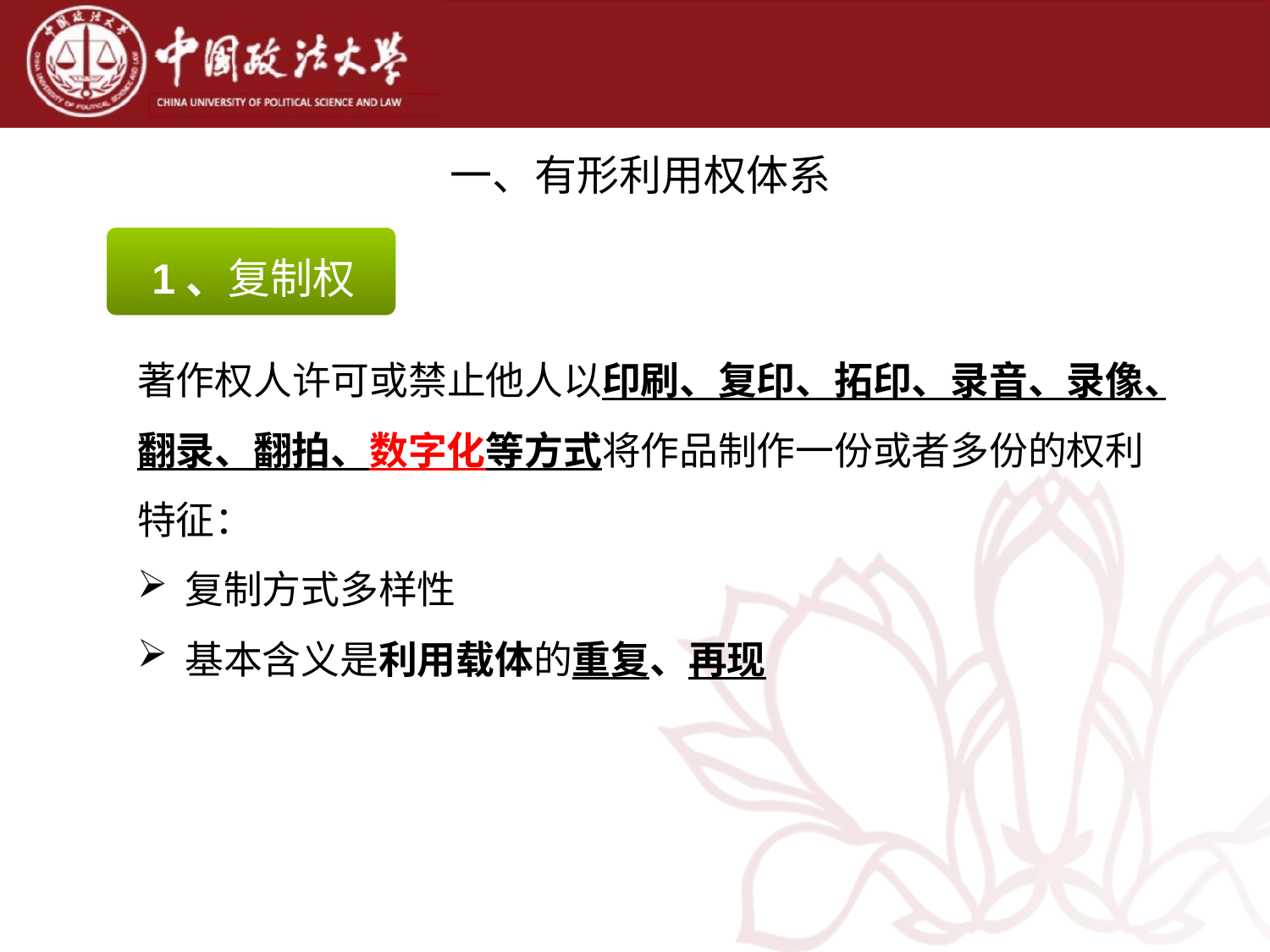

# 一、有形利用权体系
  1、复制权
著作权人许可或禁止他人以印刷、复印、拓印、录音、录像、翻录、翻拍、数字化等方式将作品制作一份或者多份的权利
特征：
复制方式多样性
基本含义是利用载体的重复、再现